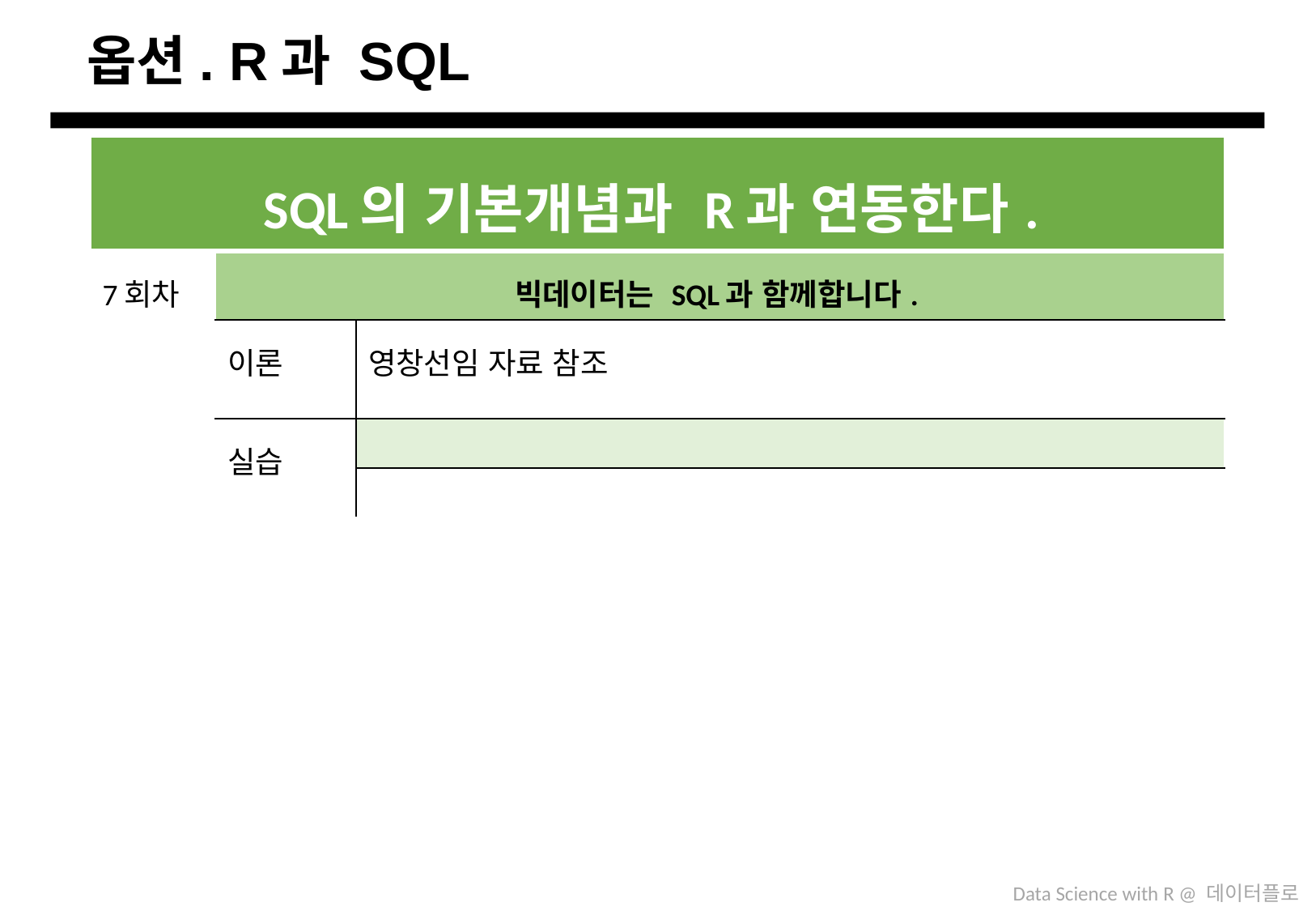

# 옵션. R과 SQL
| SQL의 기본개념과 R과 연동한다. |  |  |
| --- | --- | --- |
| 7회차 | 빅데이터는 SQL과 함께합니다. |  |
|  | 이론 | 영창선임 자료 참조 |
|  | 실습 |  |
|  |  |  |